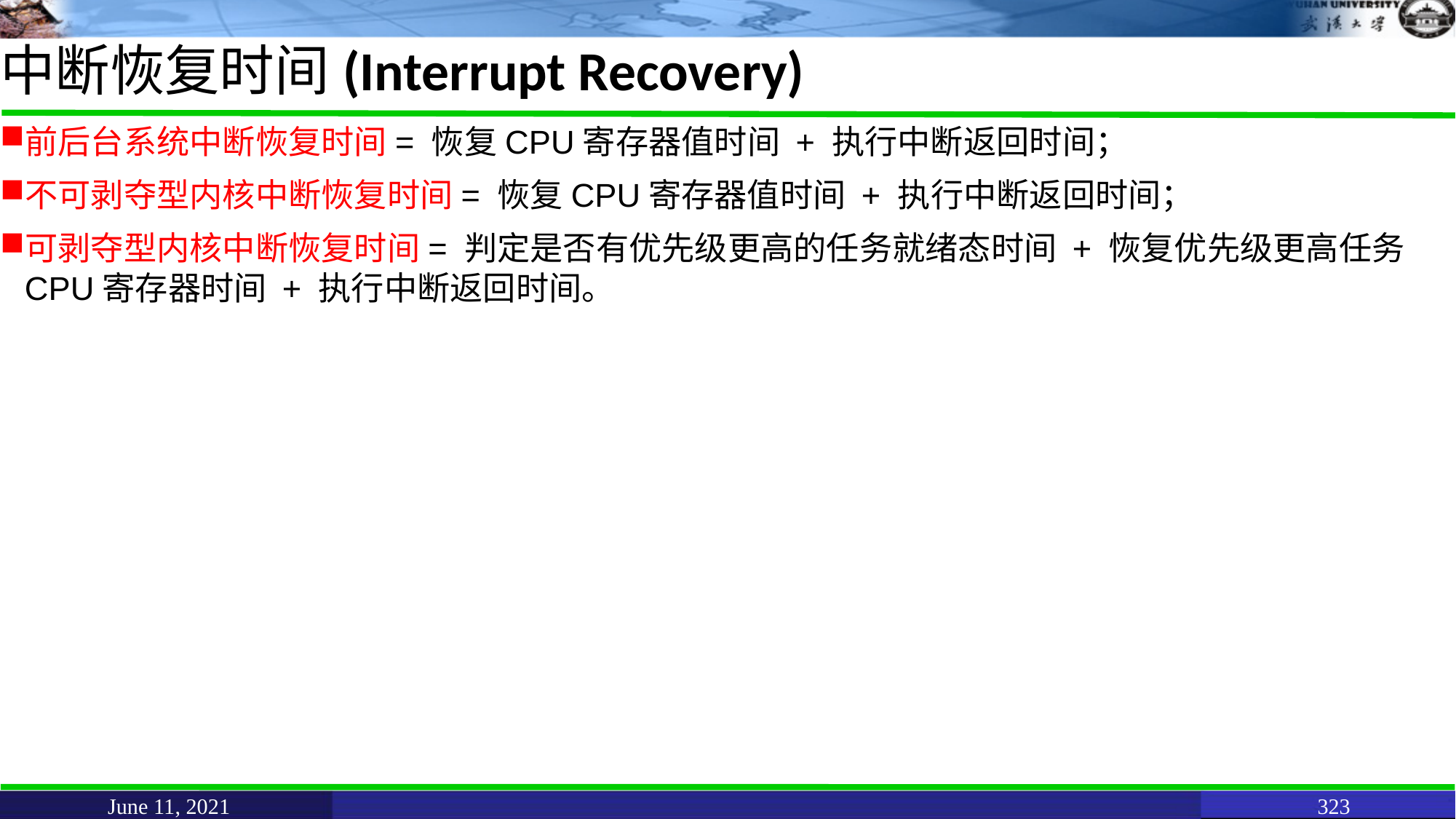

# 中断恢复时间(Interrupt Recovery)
前后台系统中断恢复时间= 恢复CPU寄存器值时间 + 执行中断返回时间；
不可剥夺型内核中断恢复时间= 恢复CPU寄存器值时间 + 执行中断返回时间；
可剥夺型内核中断恢复时间= 判定是否有优先级更高的任务就绪态时间 + 恢复优先级更高任务CPU寄存器时间 + 执行中断返回时间。
June 11, 2021

323